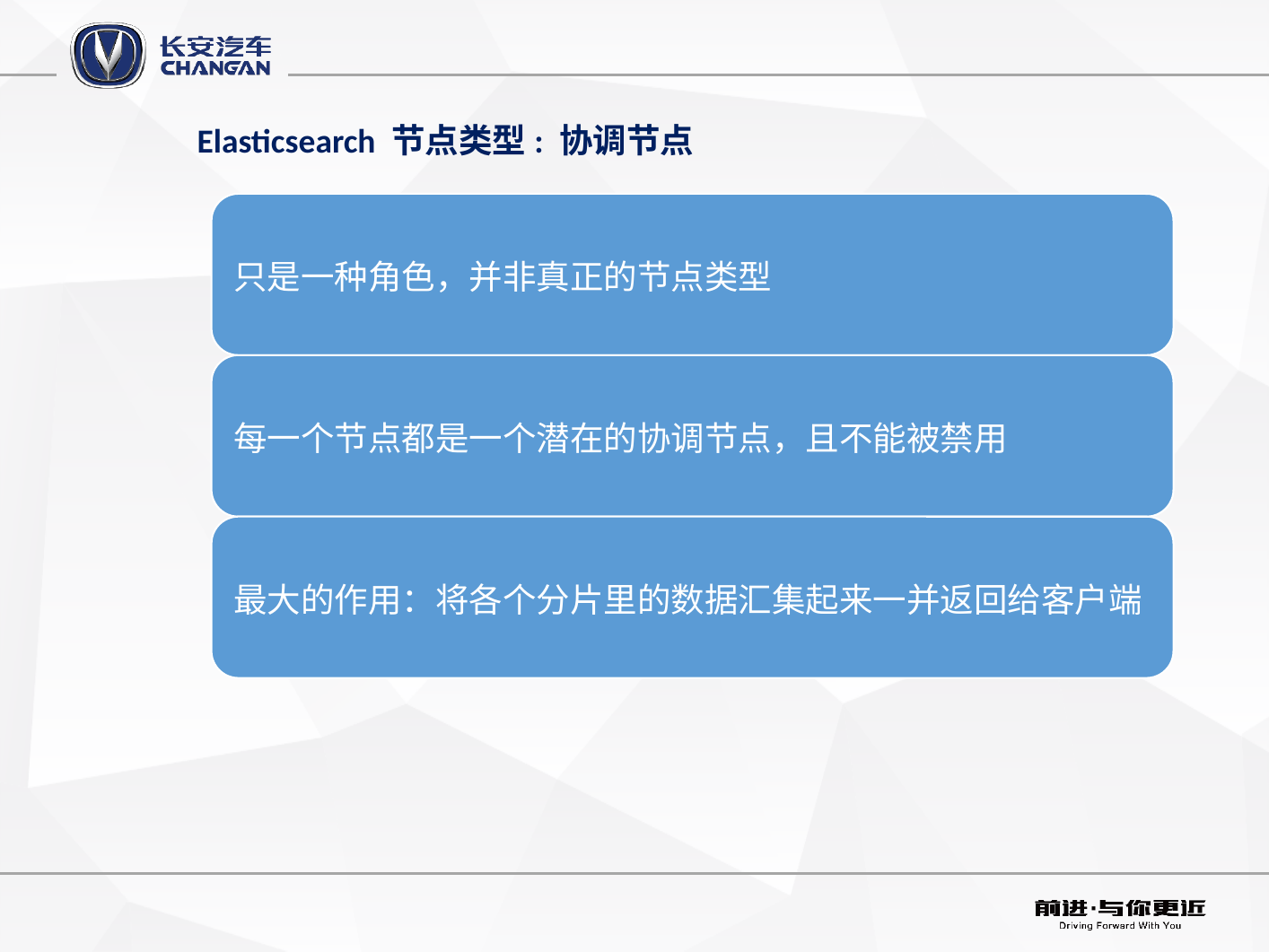

Elasticsearch 节点类型: 协调节点
只是一种角色，并非真正的节点类型
每一个节点都是一个潜在的协调节点，且不能被禁用
最大的作用：将各个分片里的数据汇集起来一并返回给客户端